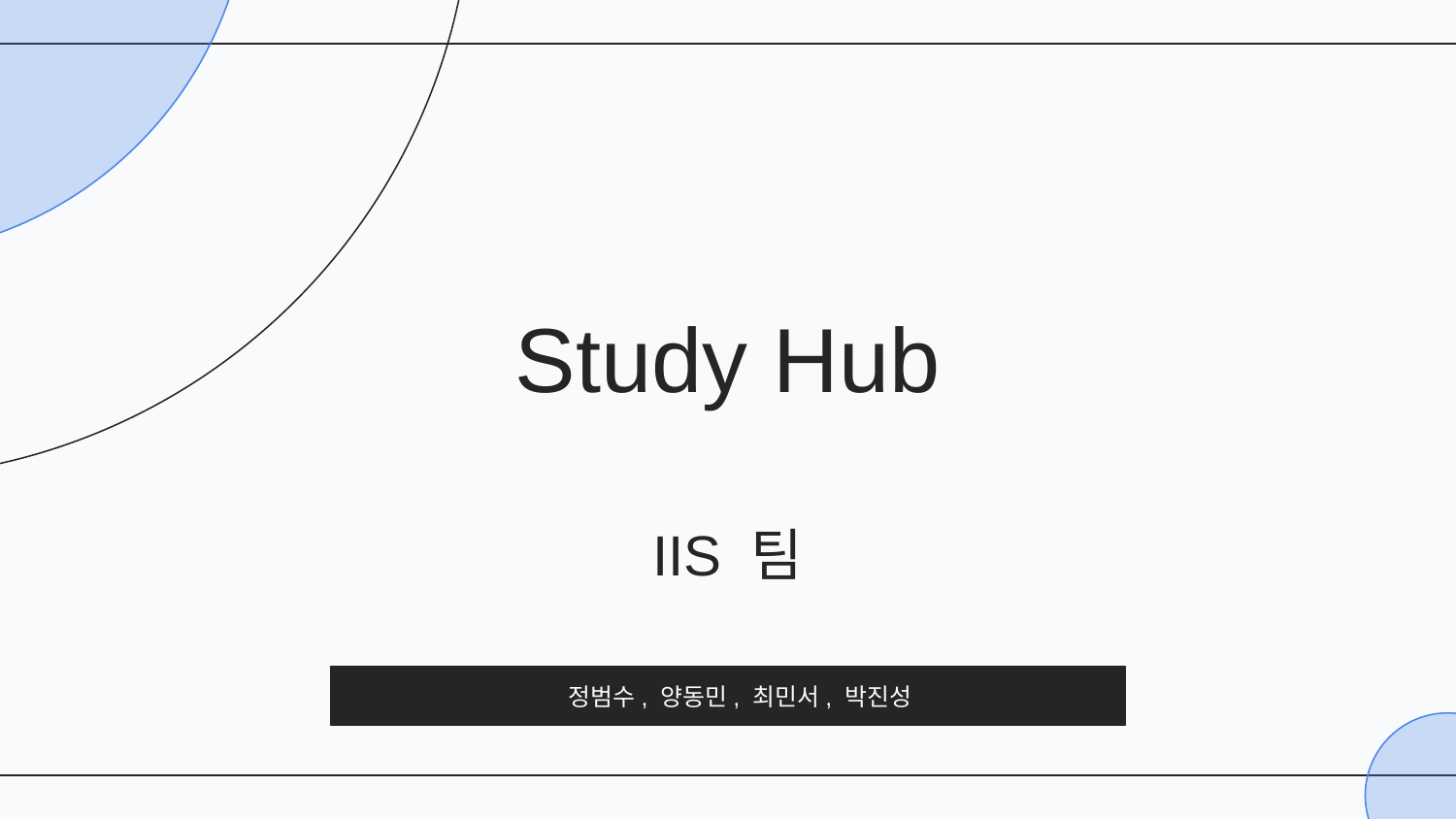

# Study Hub IIS 팀
정범수, 양동민, 최민서, 박진성